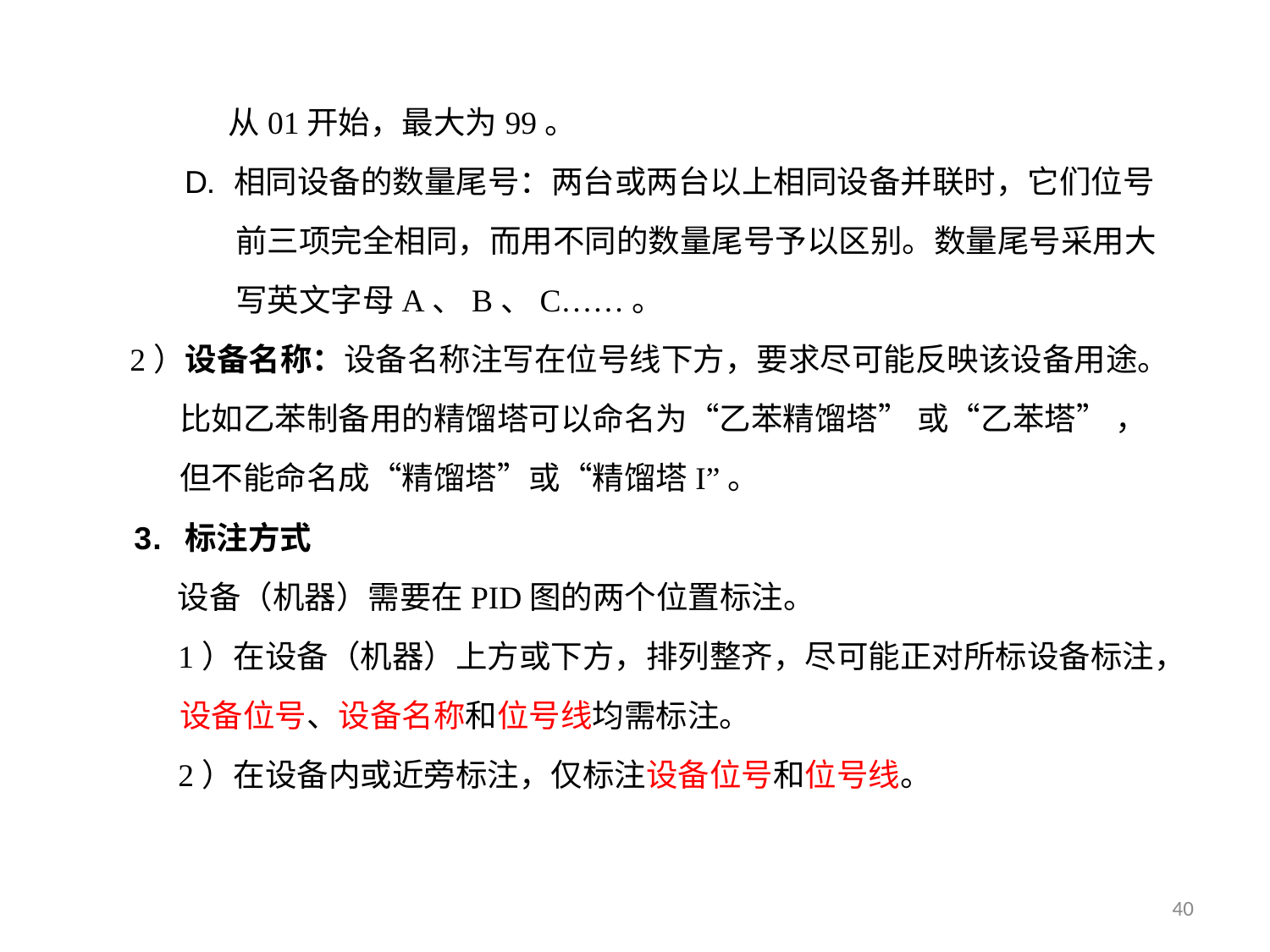

从01开始，最大为99。
相同设备的数量尾号：两台或两台以上相同设备并联时，它们位号
      前三项完全相同，而用不同的数量尾号予以区别。数量尾号采用大
      写英文字母A、B、C……。
 2）设备名称：设备名称注写在位号线下方，要求尽可能反映该设备用途。
       比如乙苯制备用的精馏塔可以命名为“乙苯精馏塔” 或“乙苯塔” ，
       但不能命名成“精馏塔”或“精馏塔I”。
标注方式
     设备（机器）需要在PID图的两个位置标注。
       1）在设备（机器）上方或下方，排列整齐，尽可能正对所标设备标注，
       设备位号、设备名称和位号线均需标注。
       2）在设备内或近旁标注，仅标注设备位号和位号线。

40